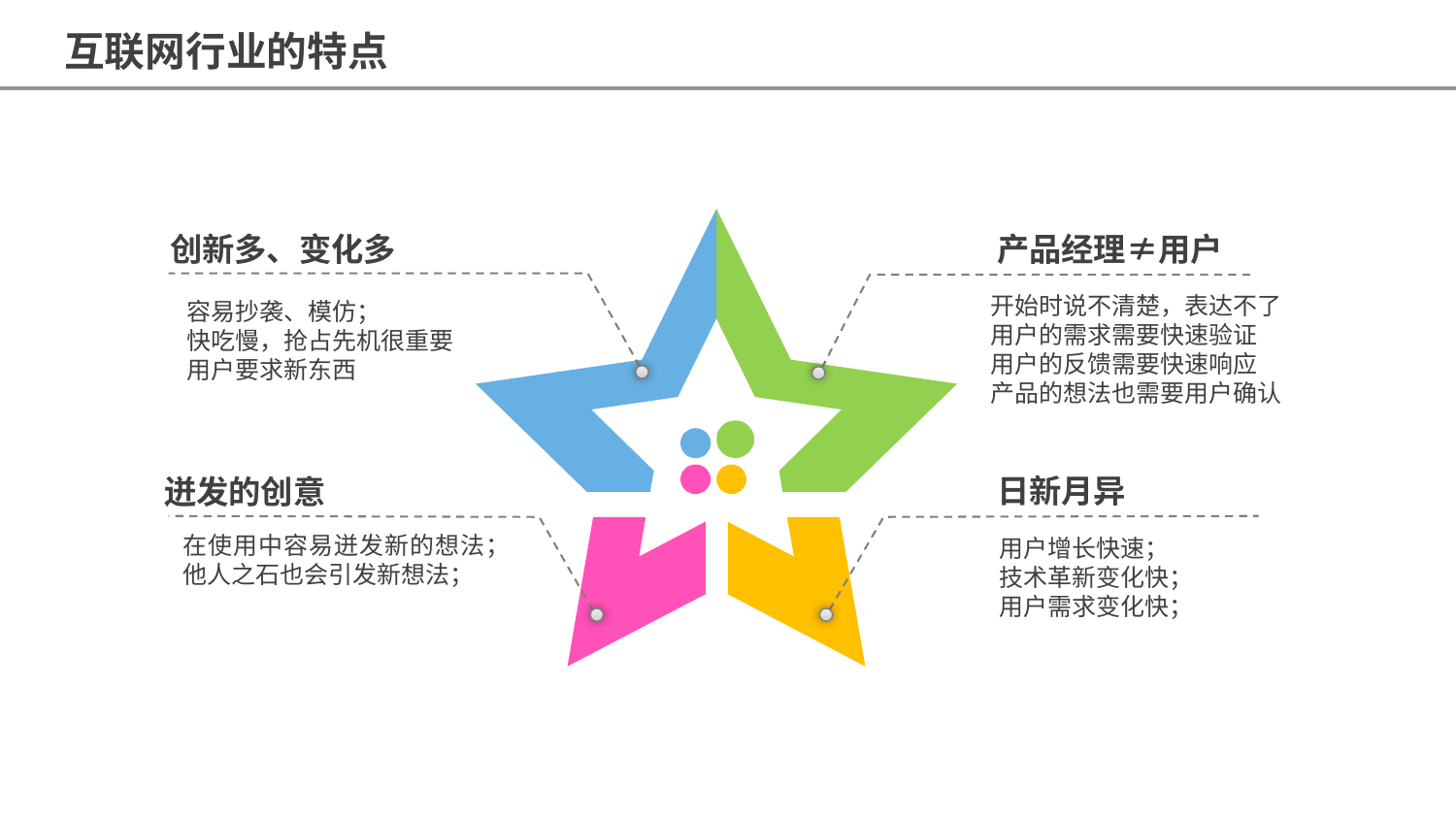

互联网行业的特点
创新多、变化多
产品经理≠用户

开始时说不清楚，表达不了
用户的需求需要快速验证
用户的反馈需要快速响应
产品的想法也需要用户确认
容易抄袭、模仿；
快吃慢，抢占先机很重要
用户要求新东西
日新月异
迸发的创意

在使用中容易迸发新的想法；
他人之石也会引发新想法；
用户增长快速；
技术革新变化快；
用户需求变化快；